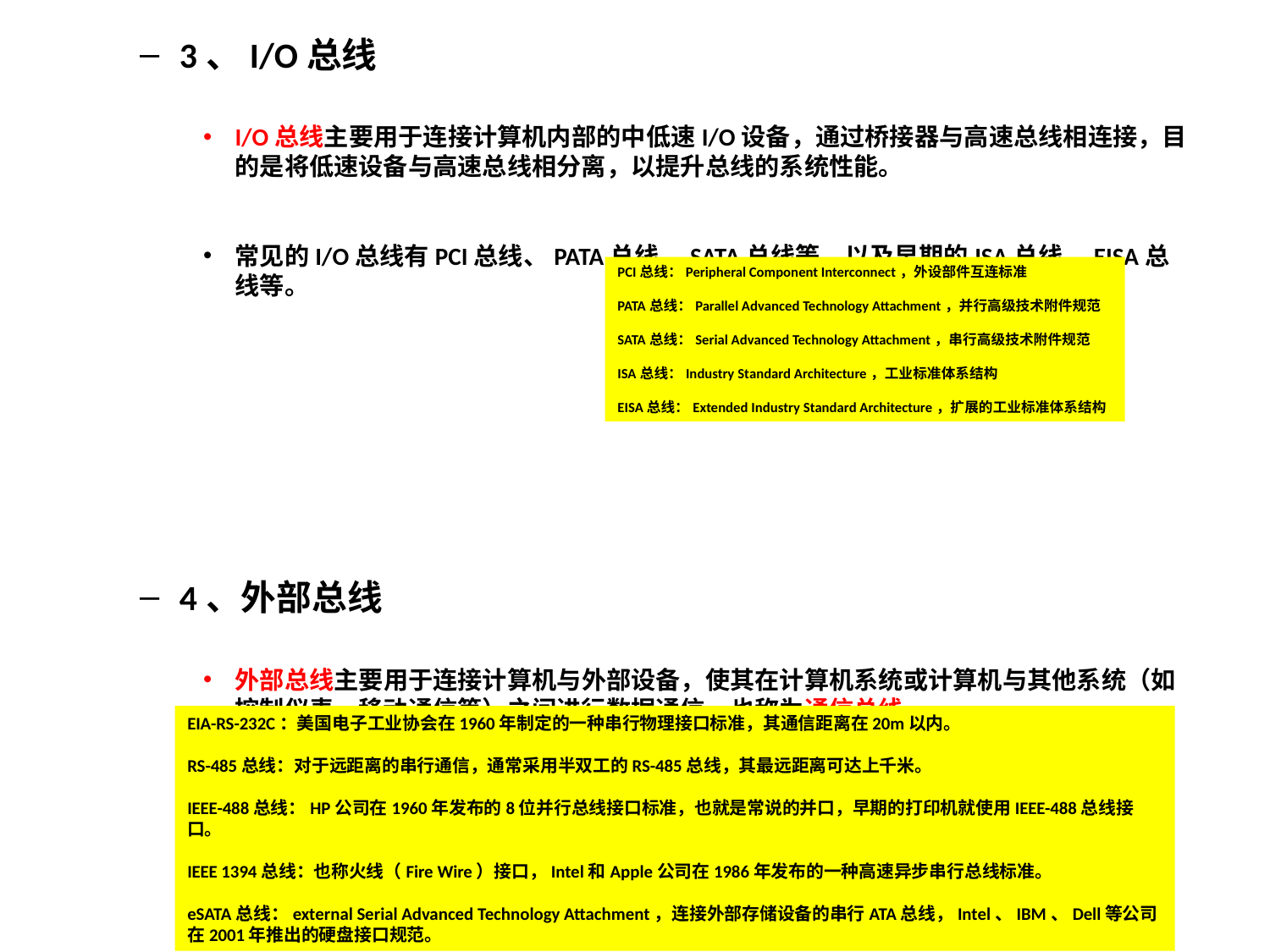

3、I/O总线

I/O总线主要用于连接计算机内部的中低速I/O设备，通过桥接器与高速总线相连接，目的是将低速设备与高速总线相分离，以提升总线的系统性能。

常见的I/O总线有PCI总线、PATA总线、SATA总线等，以及早期的ISA总线、EISA总线等。

4、外部总线

外部总线主要用于连接计算机与外部设备，使其在计算机系统或计算机与其他系统（如控制仪表、移动通信等）之间进行数据通信，也称为通信总线。

常见的外部总线有EIA-RS-232C、RS485、IEEE-488、USB、IEEE 1394、eSATA等。

相对于外部总线，系统总线和I/O总线也称为内部总线。

PCI总线：Peripheral Component Interconnect，外设部件互连标准

PATA总线：Parallel Advanced Technology Attachment，并行高级技术附件规范

SATA总线：Serial Advanced Technology Attachment，串行高级技术附件规范

ISA总线：Industry Standard Architecture，工业标准体系结构

EISA总线：Extended Industry Standard Architecture，扩展的工业标准体系结构
EIA-RS-232C：美国电子工业协会在1960年制定的一种串行物理接口标准，其通信距离在20m以内。

RS-485总线：对于远距离的串行通信，通常采用半双工的RS-485总线，其最远距离可达上千米。

IEEE-488总线：HP公司在1960年发布的8位并行总线接口标准，也就是常说的并口，早期的打印机就使用IEEE-488总线接口。

IEEE 1394总线：也称火线（Fire Wire）接口，Intel和Apple公司在1986年发布的一种高速异步串行总线标准。

eSATA总线：external Serial Advanced Technology Attachment，连接外部存储设备的串行ATA总线，Intel、IBM、Dell等公司在2001年推出的硬盘接口规范。